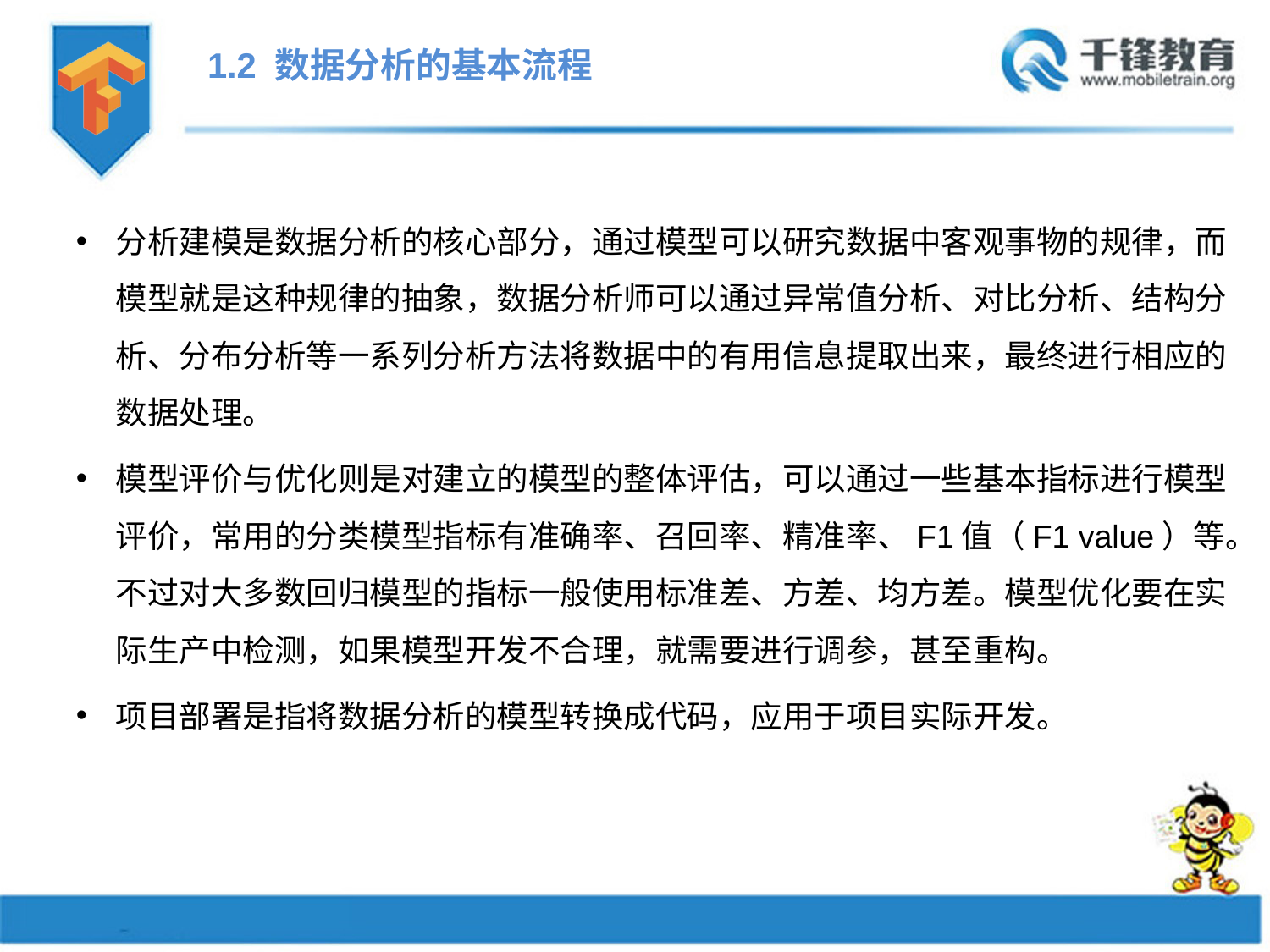

1.2 数据分析的基本流程
分析建模是数据分析的核心部分，通过模型可以研究数据中客观事物的规律，而模型就是这种规律的抽象，数据分析师可以通过异常值分析、对比分析、结构分析、分布分析等一系列分析方法将数据中的有用信息提取出来，最终进行相应的数据处理。
模型评价与优化则是对建立的模型的整体评估，可以通过一些基本指标进行模型评价，常用的分类模型指标有准确率、召回率、精准率、F1值（F1 value）等。不过对大多数回归模型的指标一般使用标准差、方差、均方差。模型优化要在实际生产中检测，如果模型开发不合理，就需要进行调参，甚至重构。
项目部署是指将数据分析的模型转换成代码，应用于项目实际开发。